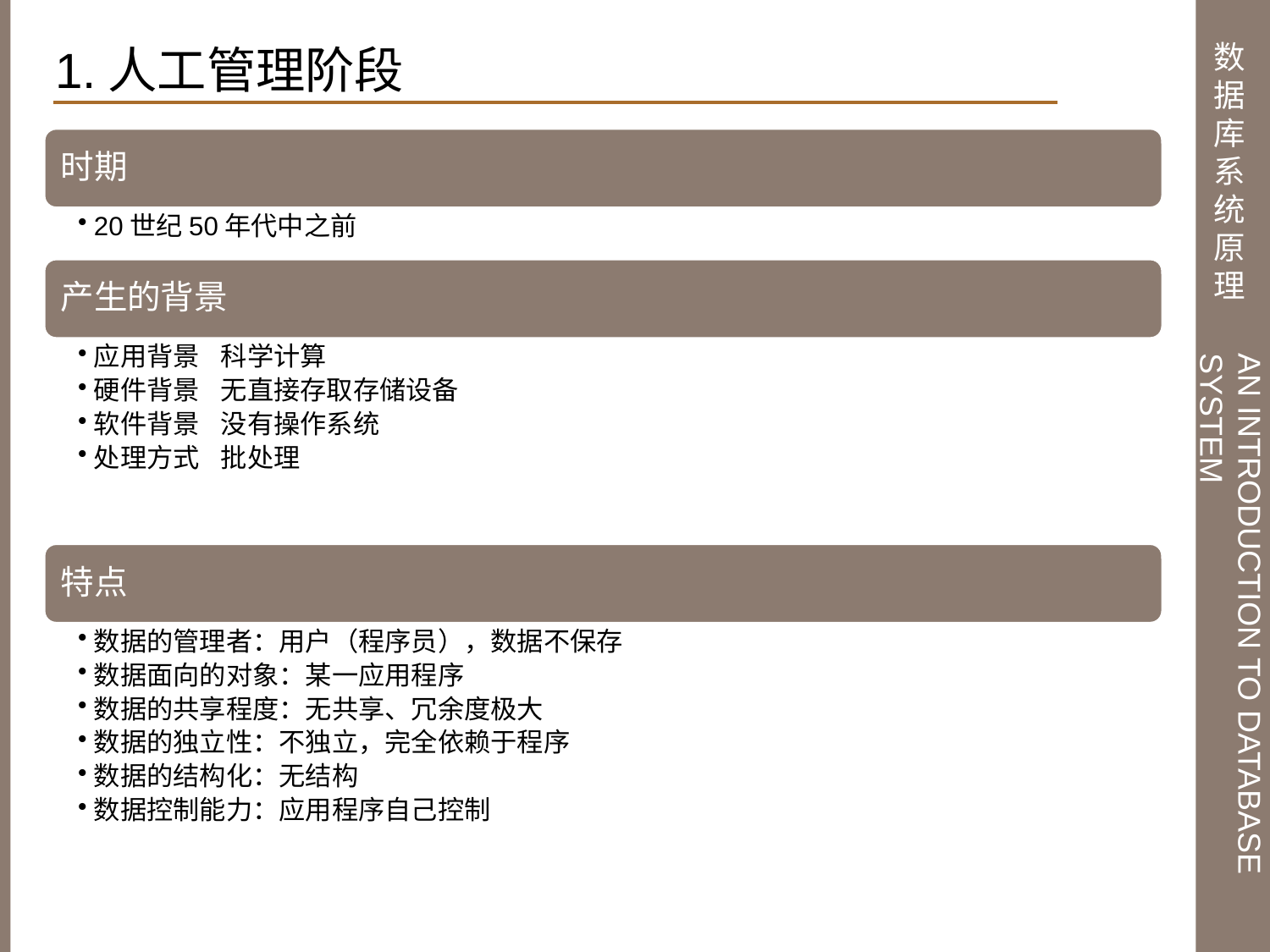

1.人工管理阶段
时期
20世纪50年代中之前
产生的背景
应用背景	科学计算
硬件背景	无直接存取存储设备
软件背景	没有操作系统
处理方式	批处理
特点
数据的管理者：用户（程序员），数据不保存
数据面向的对象：某一应用程序
数据的共享程度：无共享、冗余度极大
数据的独立性：不独立，完全依赖于程序
数据的结构化：无结构
数据控制能力：应用程序自己控制